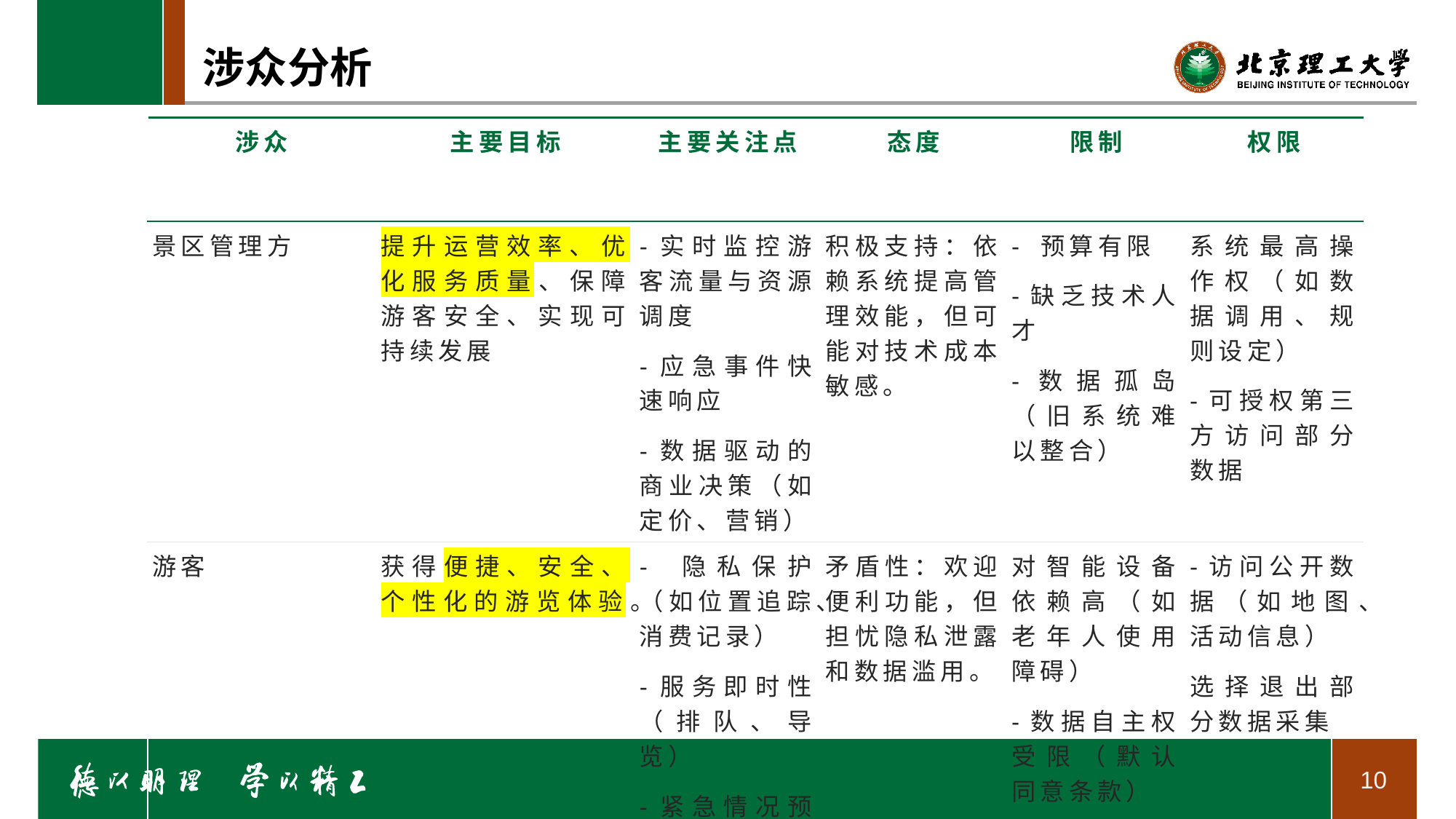

# 涉众分析
| 涉众 | 主要目标 | 主要关注点 | 态度 | 限制 | 权限 |
| --- | --- | --- | --- | --- | --- |
| 景区管理方 | 提升运营效率、优化服务质量、保障游客安全、实现可持续发展 | -实时监控游客流量与资源调度 -应急事件快速响应 -数据驱动的商业决策（如定价、营销） | 积极支持：依赖系统提高管理效能，但可能对技术成本敏感。 | - 预算有限 -缺乏技术人才 -数据孤岛（旧系统难以整合） | 系统最高操作权（如数据调用、规则设定） -可授权第三方访问部分数据 |
| 游客 | 获得便捷、安全、个性化的游览体验。 | - 隐私保护（如位置追踪、消费记录） -服务即时性（排队、导览） -紧急情况预警 | 矛盾性：欢迎便利功能，但担忧隐私泄露和数据滥用。 | 对智能设备依赖高（如老年人使用障碍） -数据自主权受限（默认同意条款） | -访问公开数据（如地图、活动信息） 选择退出部分数据采集 |